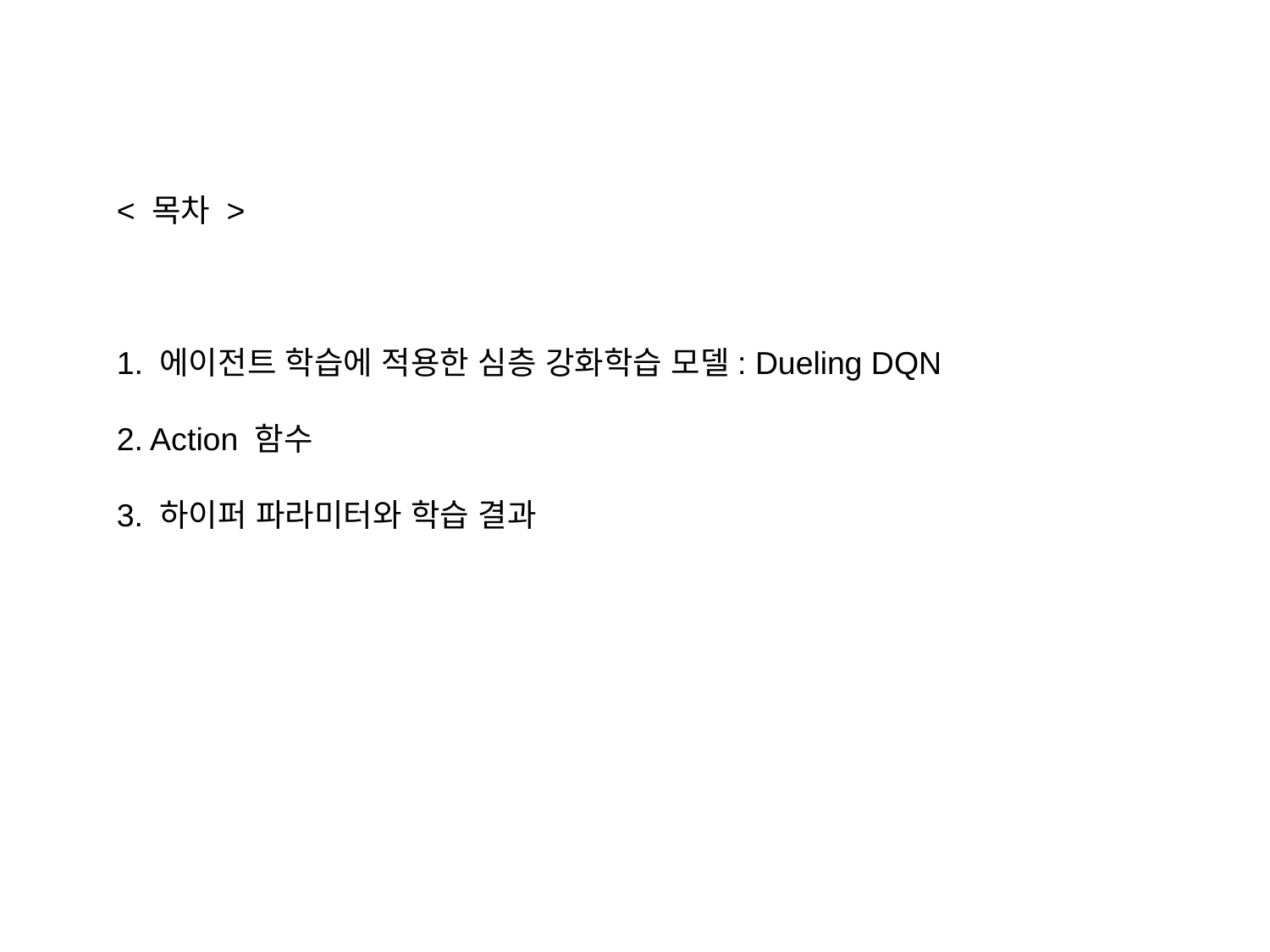

< 목차 >

1. 에이전트 학습에 적용한 심층 강화학습 모델: Dueling DQN
2. Action 함수
3. 하이퍼 파라미터와 학습 결과